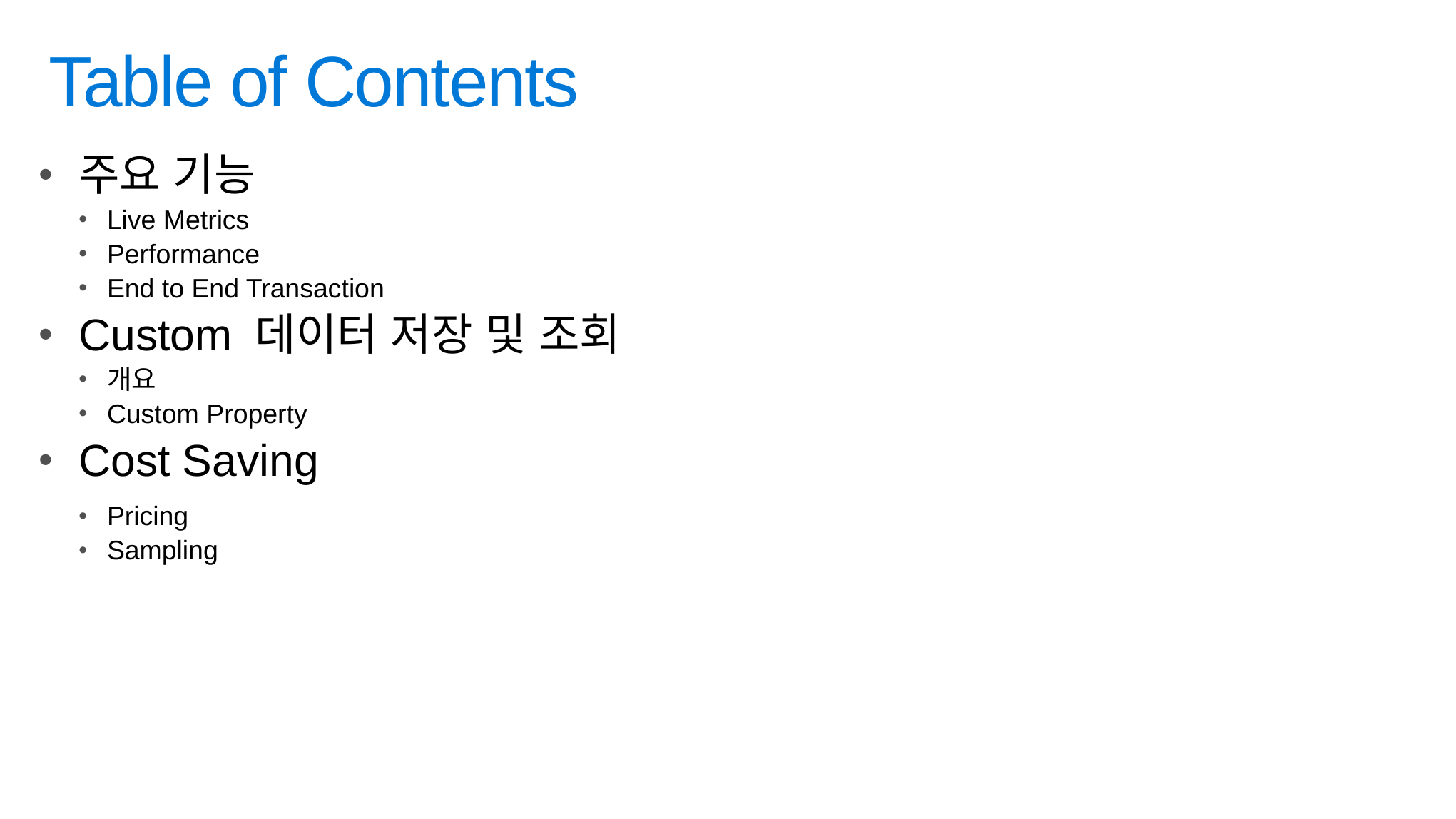

# Table of Contents
주요 기능
Live Metrics
Performance
End to End Transaction
Custom 데이터 저장 및 조회
개요
Custom Property
Cost Saving

Pricing
Sampling